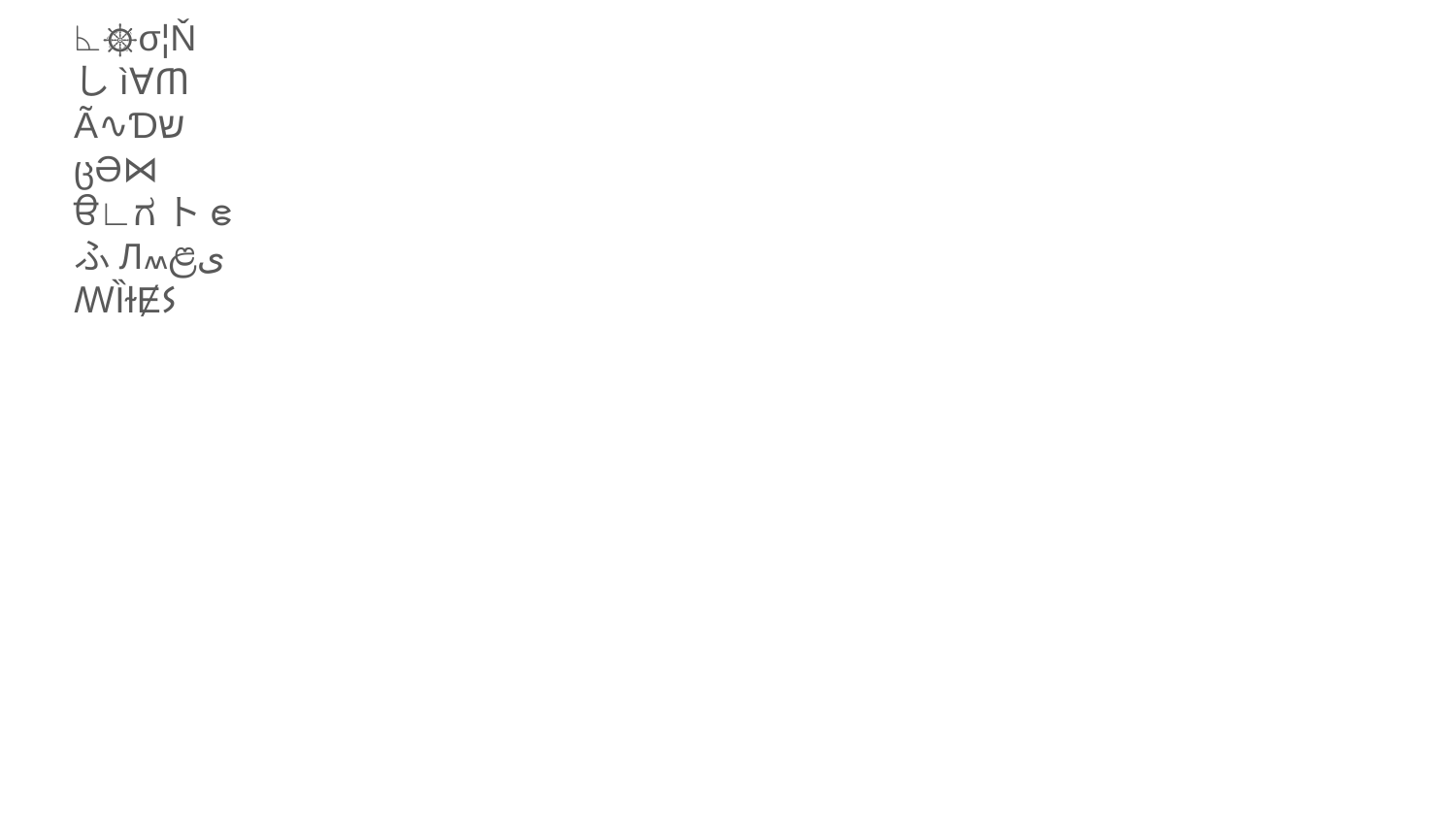

⊾☸σ¦Ň
しì∀ጠ
Ã∿Ɗש
ცƏ⋈
ੳ∟ಗトဧ
ふЛ៳ළی
ꟿȈɫɆ𐊖